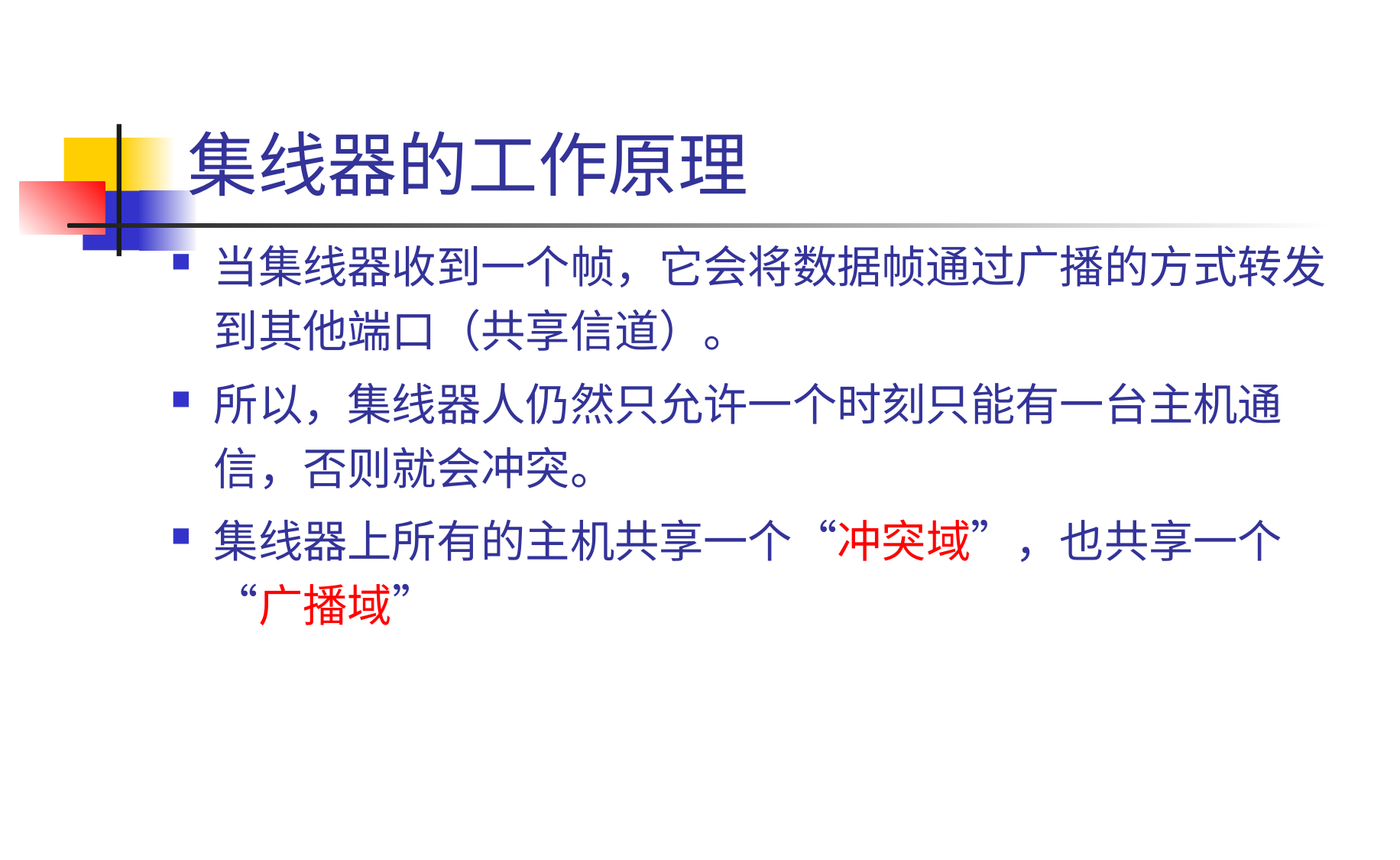

# 集线器的工作原理
当集线器收到一个帧，它会将数据帧通过广播的方式转发到其他端口（共享信道）。
所以，集线器人仍然只允许一个时刻只能有一台主机通信，否则就会冲突。
集线器上所有的主机共享一个“冲突域”，也共享一个“广播域”